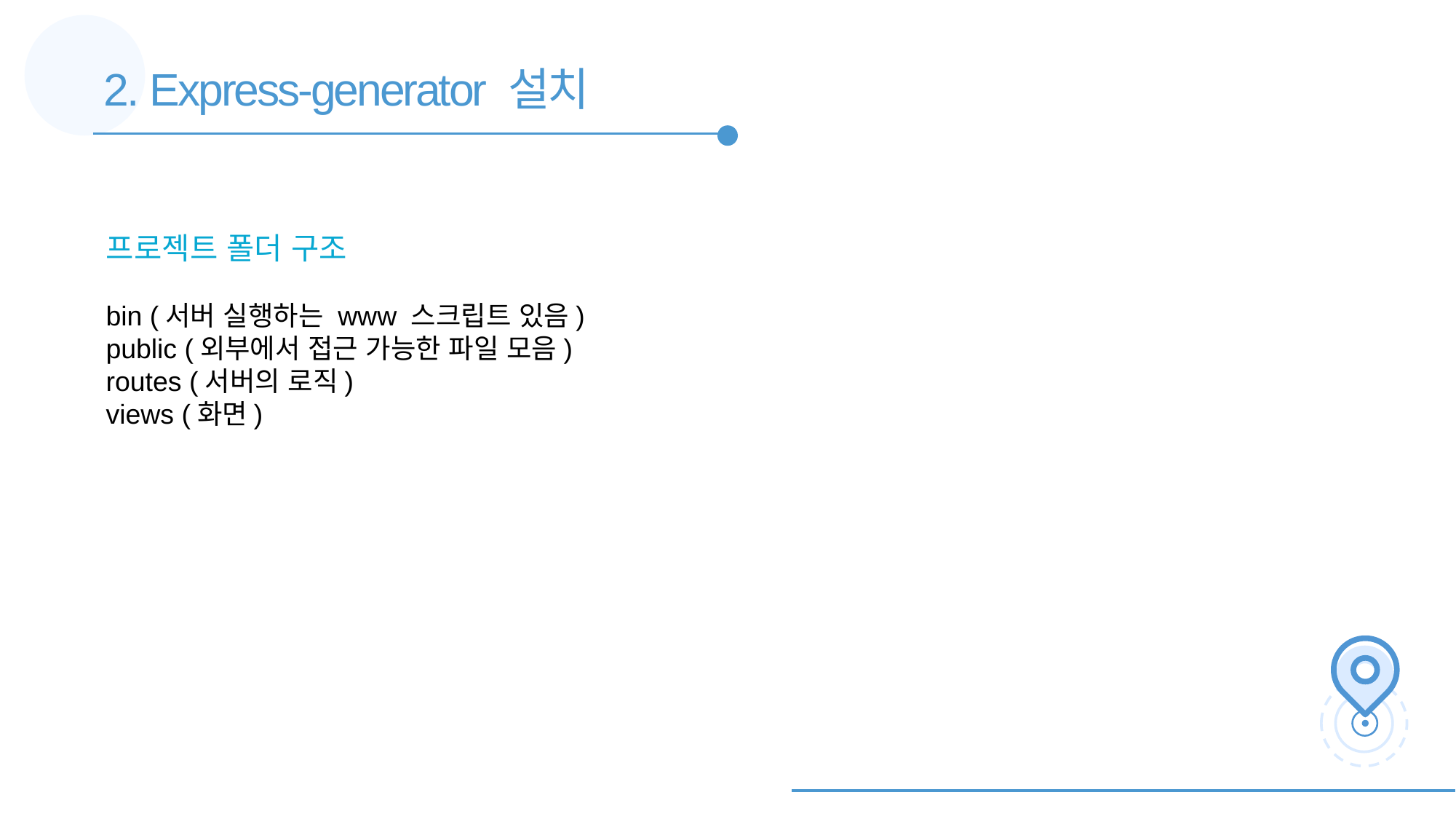

2. Express-generator 설치

프로젝트 폴더 구조

bin (서버 실행하는 www 스크립트 있음)
public (외부에서 접근 가능한 파일 모음)
routes (서버의 로직)
views (화면)